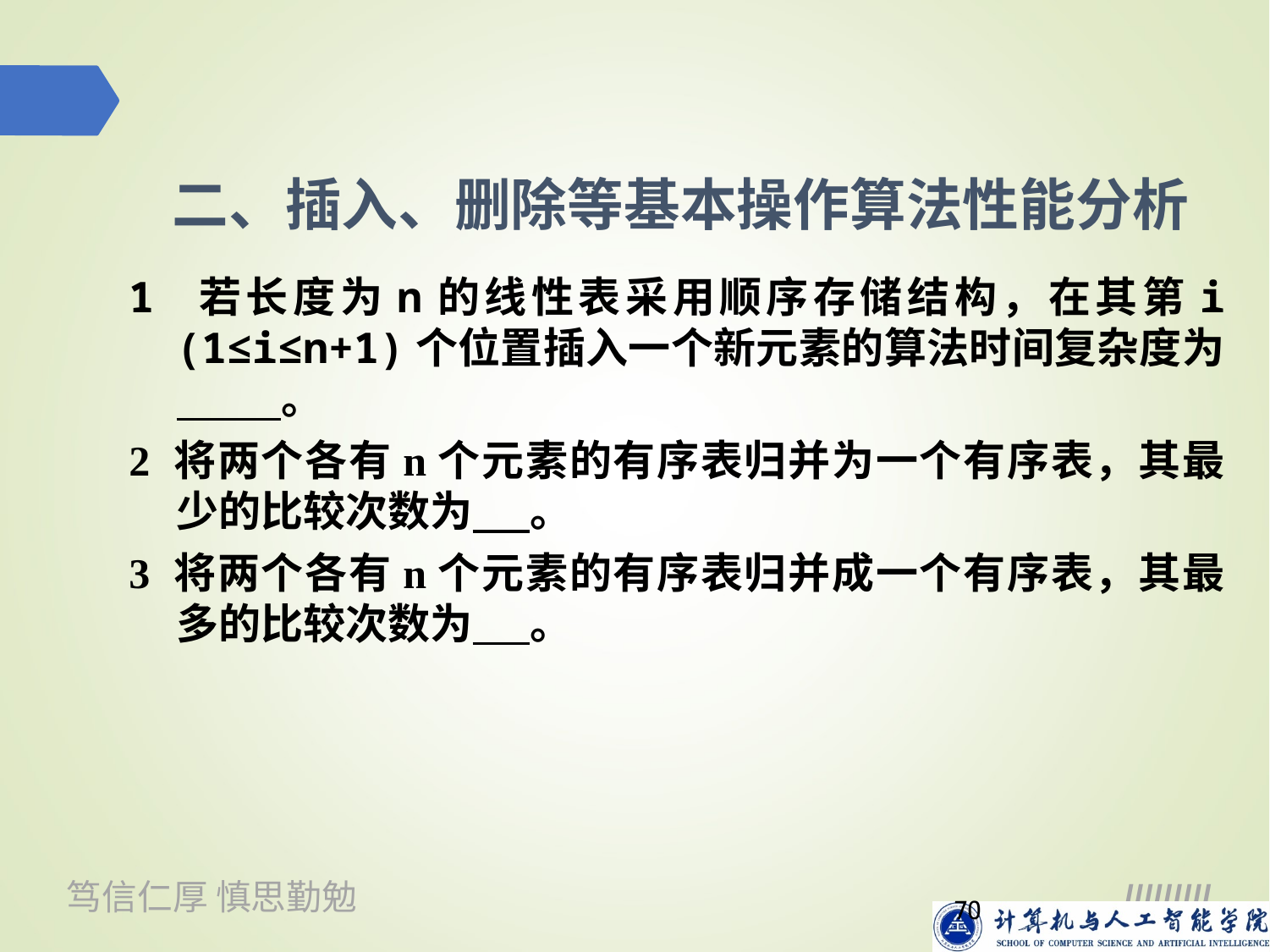

二、插入、删除等基本操作算法性能分析
1 若长度为n的线性表采用顺序存储结构，在其第i (1≤i≤n+1)个位置插入一个新元素的算法时间复杂度为            。
2 将两个各有n个元素的有序表归并为一个有序表，其最少的比较次数为      。
3 将两个各有n个元素的有序表归并成一个有序表，其最多的比较次数为      。
70